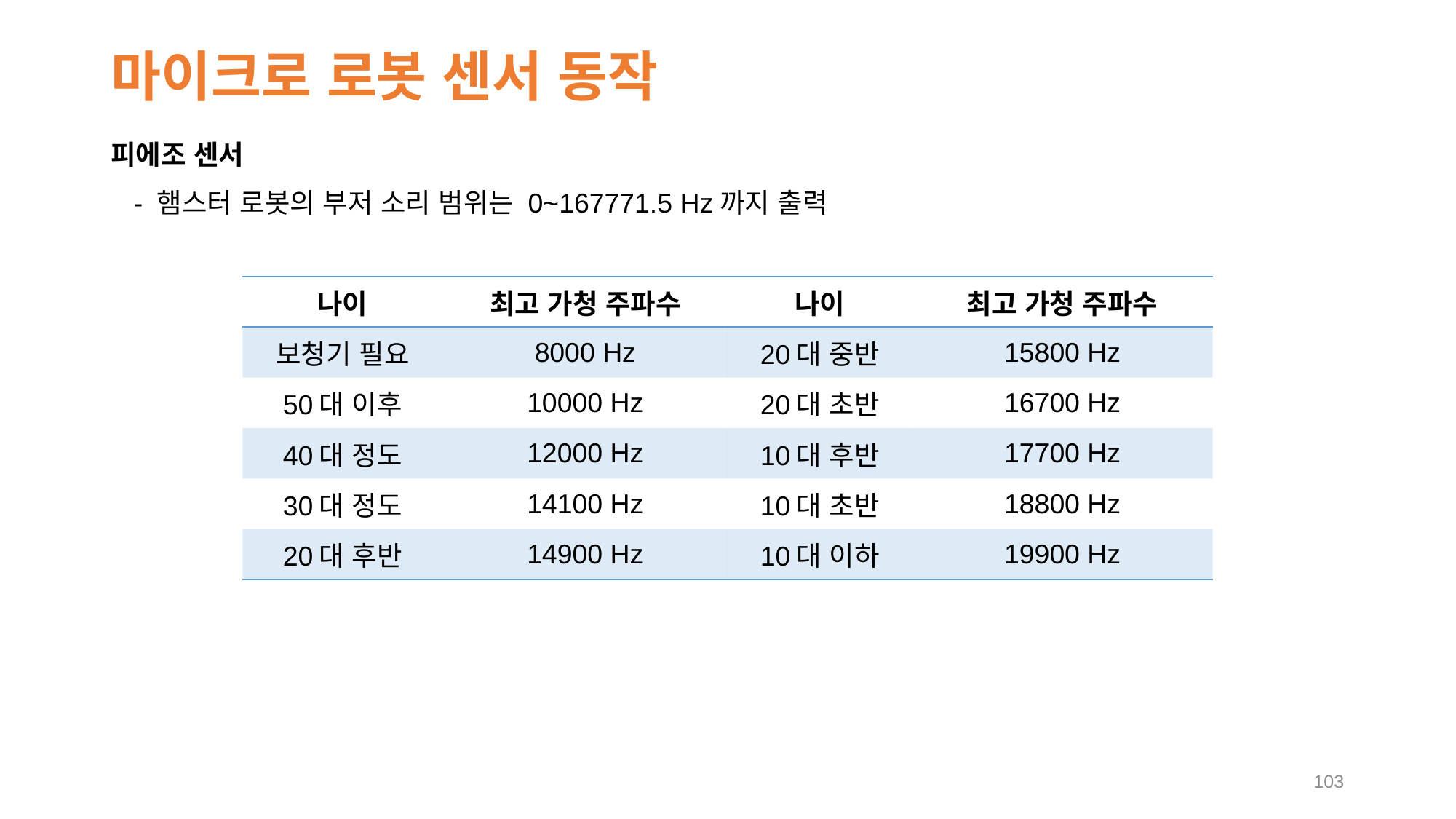

# 마이크로 로봇 센서 동작
피에조 센서
   - 햄스터 로봇의 부저 소리 범위는 0~167771.5 Hz까지 출력

| 나이 | 최고 가청 주파수 | 나이 | 최고 가청 주파수 |
| --- | --- | --- | --- |
| 보청기 필요 | 8000 Hz | 20대 중반 | 15800 Hz |
| 50대 이후 | 10000 Hz | 20대 초반 | 16700 Hz |
| 40대 정도 | 12000 Hz | 10대 후반 | 17700 Hz |
| 30대 정도 | 14100 Hz | 10대 초반 | 18800 Hz |
| 20대 후반 | 14900 Hz | 10대 이하 | 19900 Hz |
103